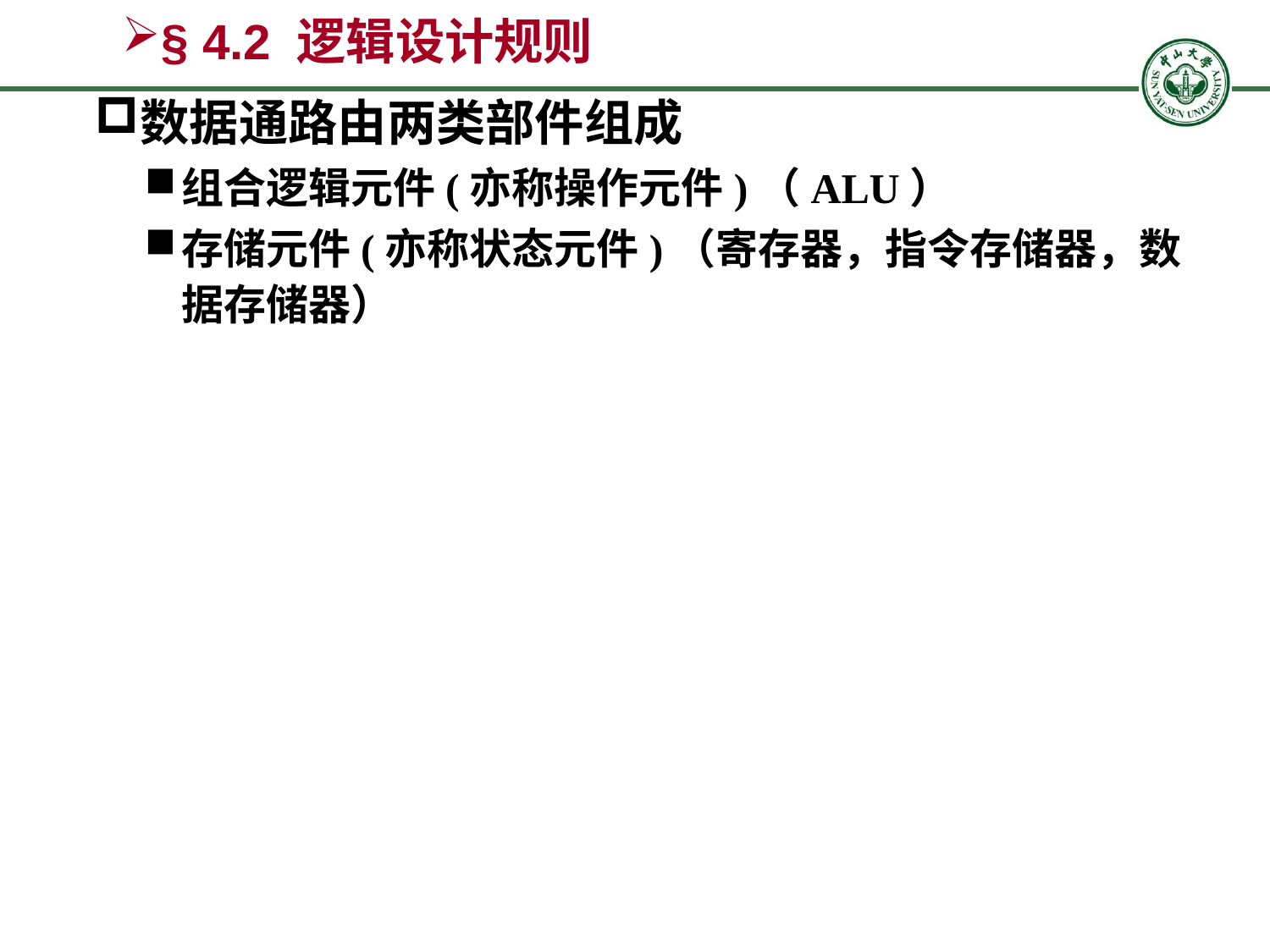

# § 4.2 逻辑设计规则
数据通路由两类部件组成
组合逻辑元件(亦称操作元件)（ALU）
存储元件(亦称状态元件)（寄存器，指令存储器，数据存储器）